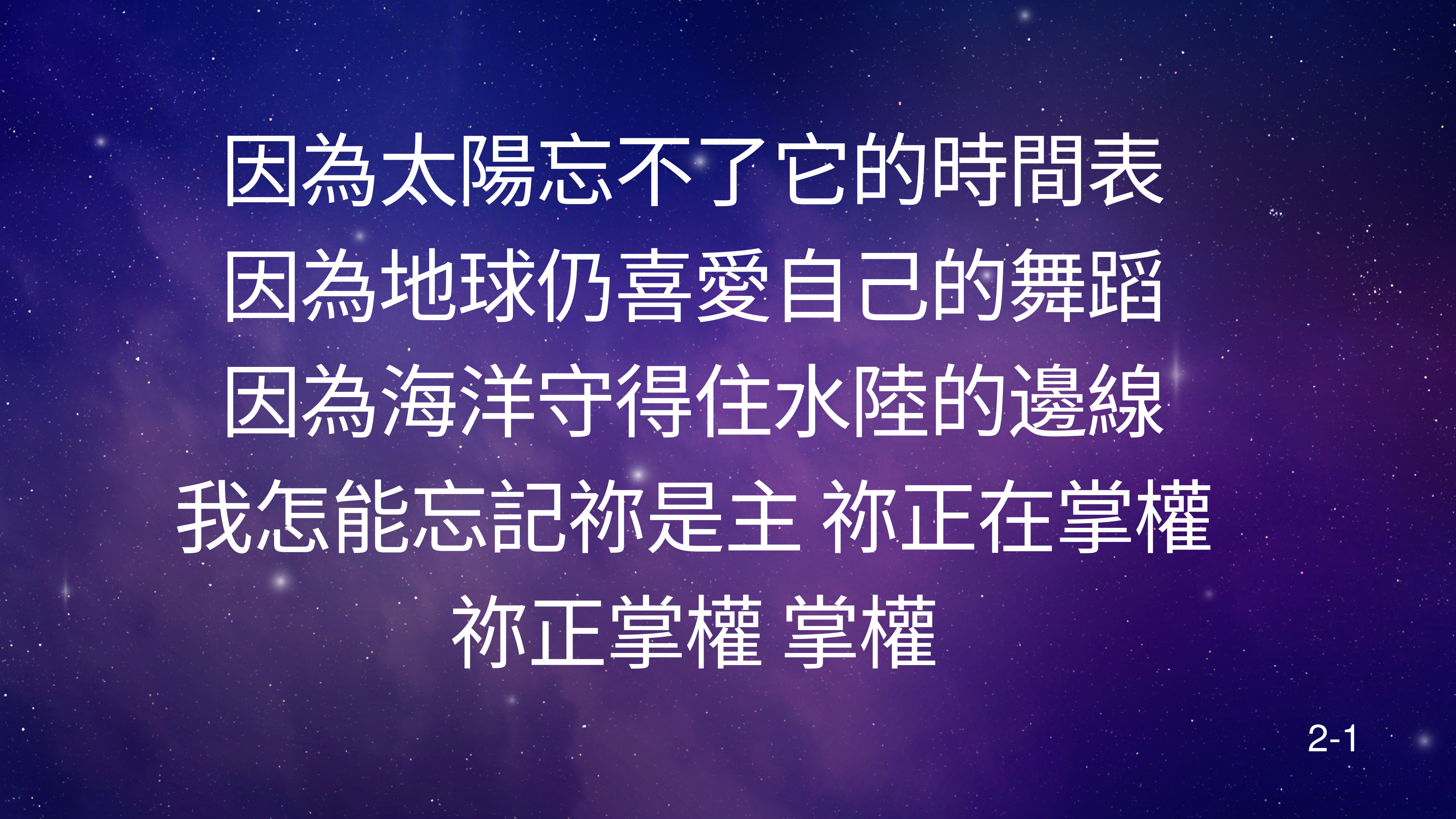

# 因為太陽忘不了它的時間表
因為地球仍喜愛自己的舞蹈
因為海洋守得住水陸的邊線
我怎能忘記祢是主 祢正在掌權
祢正掌權 掌權
2-1